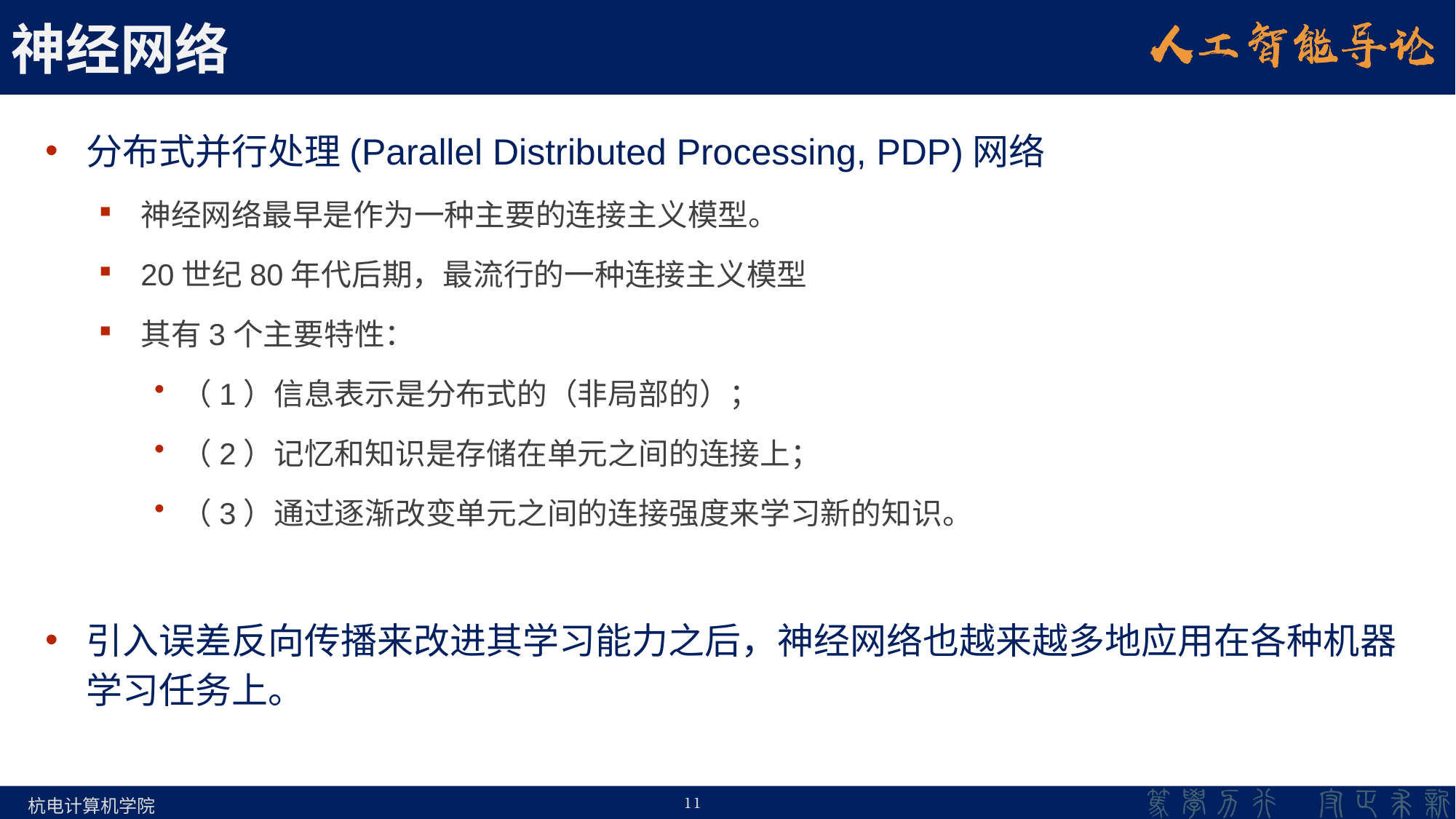

# 神经网络
分布式并行处理(Parallel Distributed Processing, PDP)网络
神经网络最早是作为一种主要的连接主义模型。
20世纪80年代后期，最流行的一种连接主义模型
其有3个主要特性：
（1）信息表示是分布式的（非局部的）；
（2）记忆和知识是存储在单元之间的连接上；
（3）通过逐渐改变单元之间的连接强度来学习新的知识。

引入误差反向传播来改进其学习能力之后，神经网络也越来越多地应用在各种机器学习任务上。